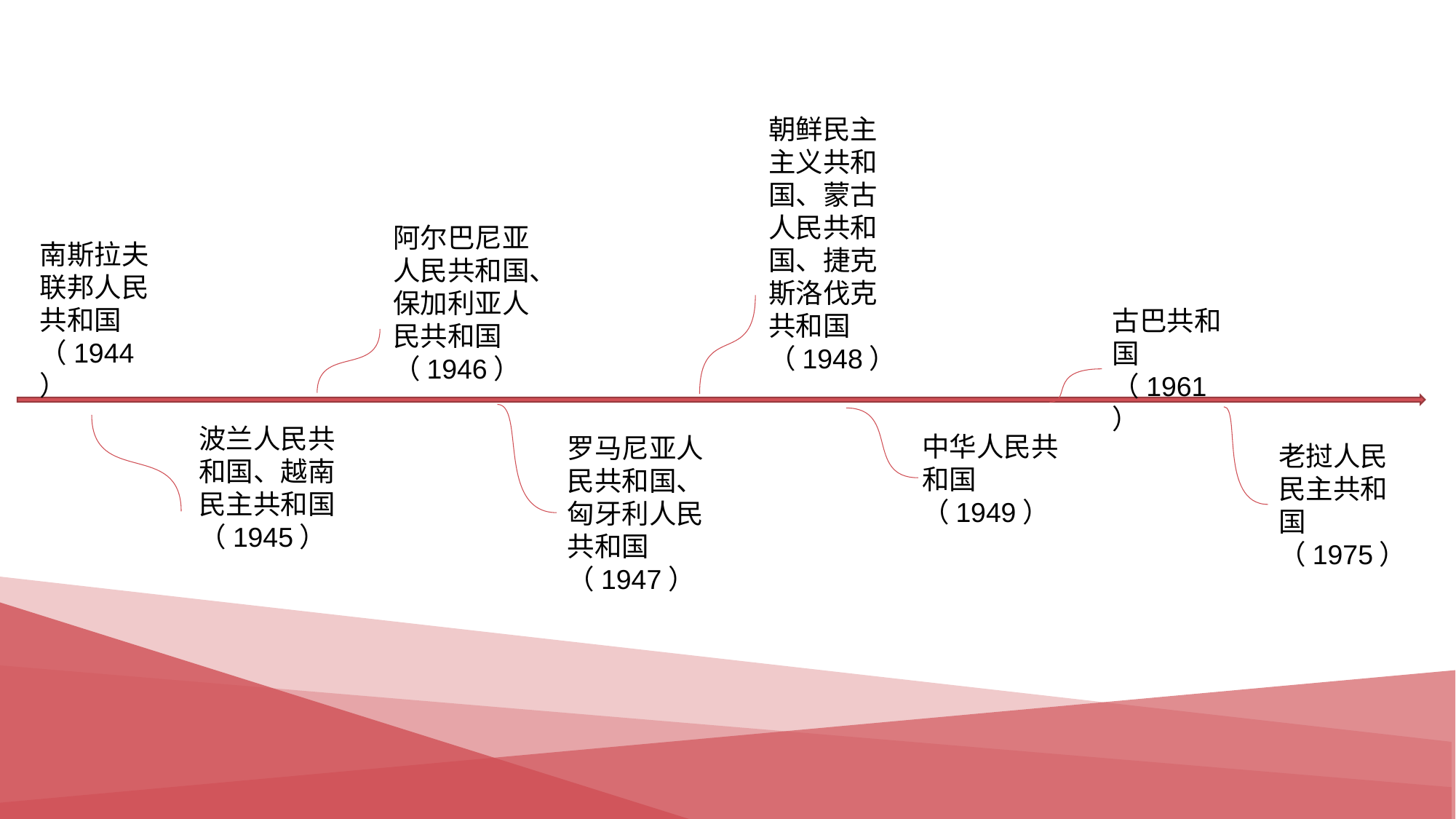

朝鲜民主主义共和国、蒙古人民共和国、捷克斯洛伐克共和国（1948）
阿尔巴尼亚人民共和国、保加利亚人民共和国（1946）
南斯拉夫联邦人民共和国（1944）
古巴共和国（1961）

波兰人民共和国、越南民主共和国（1945）
中华人民共和国（1949）
罗马尼亚人民共和国、匈牙利人民共和国（1947）
老挝人民民主共和国（1975）